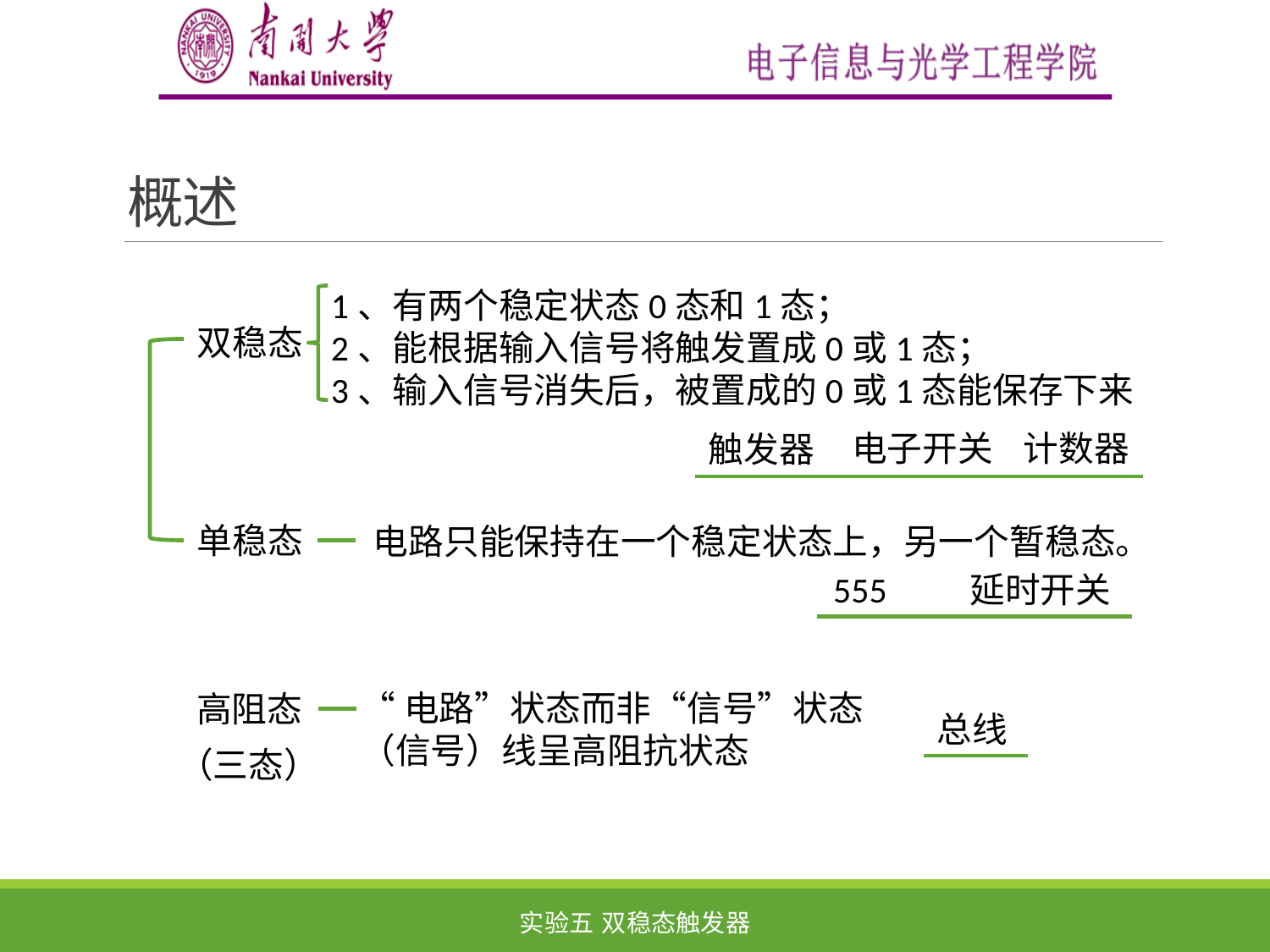

# 概述
1、有两个稳定状态0态和1态；
2、能根据输入信号将触发置成0或1态；
3、输入信号消失后，被置成的0或1态能保存下来

双稳态

电子开关
计数器
触发器
单稳态
电路只能保持在一个稳定状态上，另一个暂稳态。
555
延时开关
“电路”状态而非“信号”状态
（信号）线呈高阻抗状态
高阻态
总线
（三态）
实验五 双稳态触发器
2